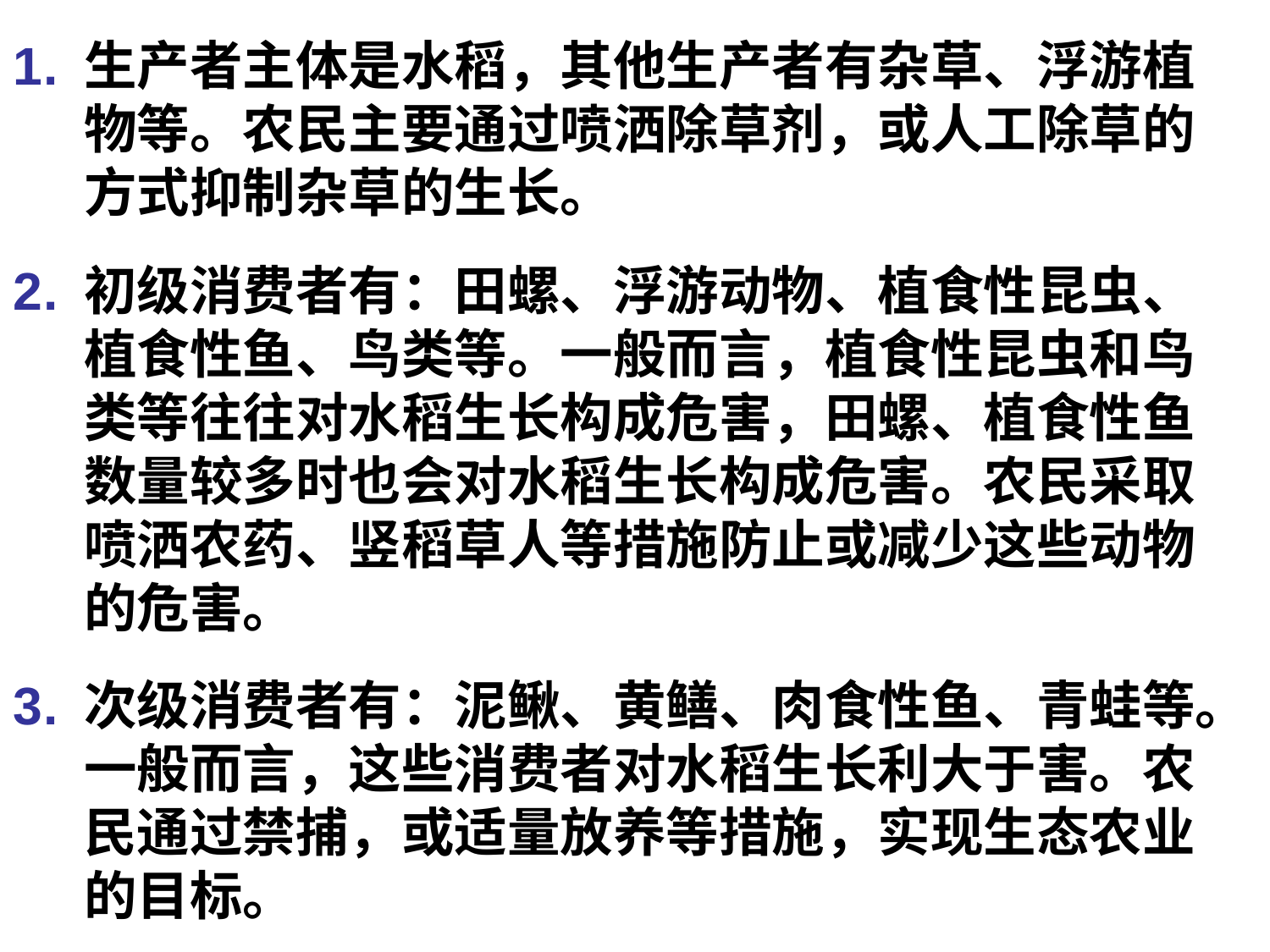

生产者主体是水稻，其他生产者有杂草、浮游植物等。农民主要通过喷洒除草剂，或人工除草的方式抑制杂草的生长。
初级消费者有：田螺、浮游动物、植食性昆虫、植食性鱼、鸟类等。一般而言，植食性昆虫和鸟类等往往对水稻生长构成危害，田螺、植食性鱼数量较多时也会对水稻生长构成危害。农民采取喷洒农药、竖稻草人等措施防止或减少这些动物的危害。
次级消费者有：泥鳅、黄鳝、肉食性鱼、青蛙等。一般而言，这些消费者对水稻生长利大于害。农民通过禁捕，或适量放养等措施，实现生态农业的目标。